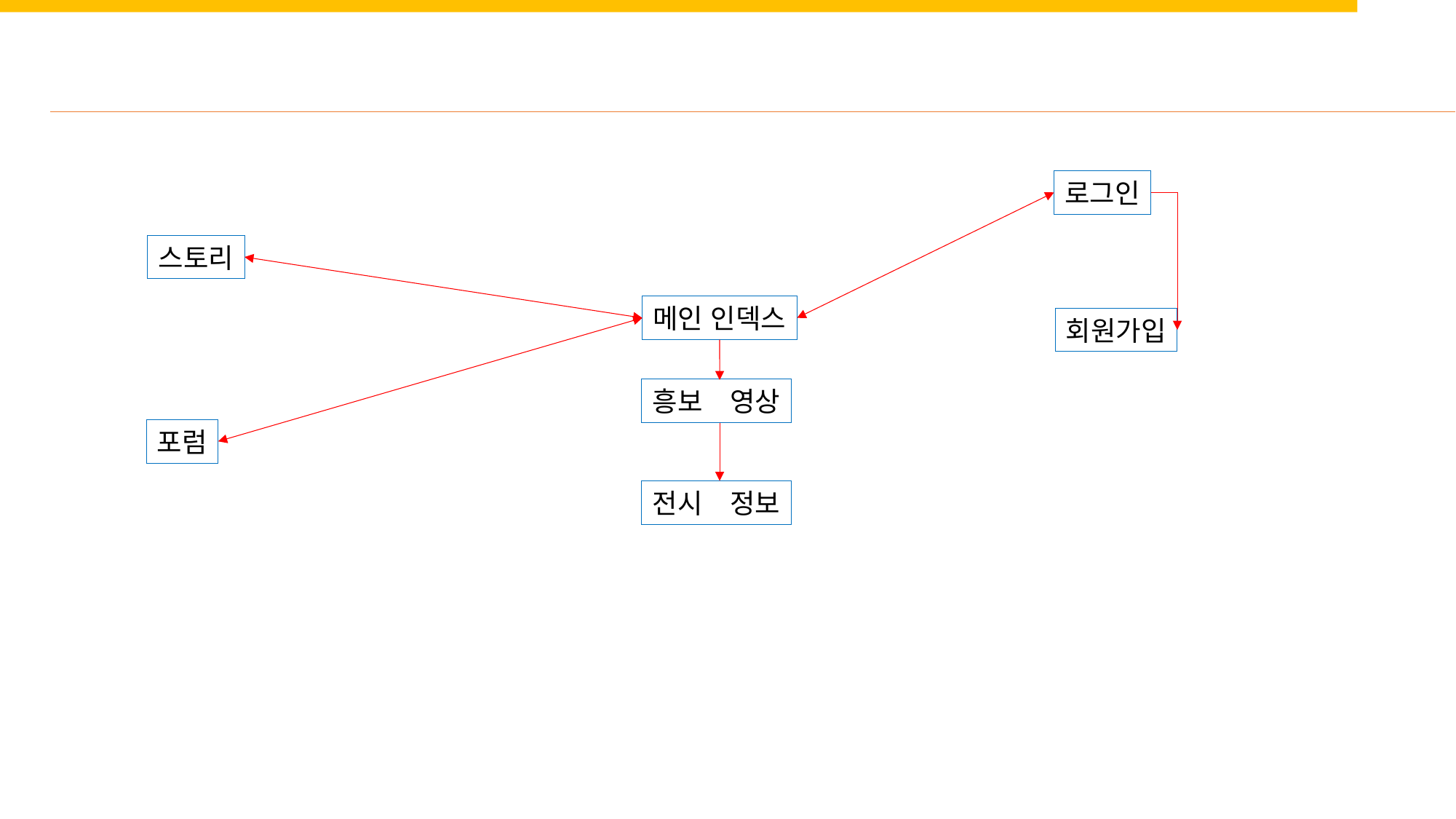

로그인
스토리
메인 인덱스
회원가입
흥보　영상
포럼
전시　정보